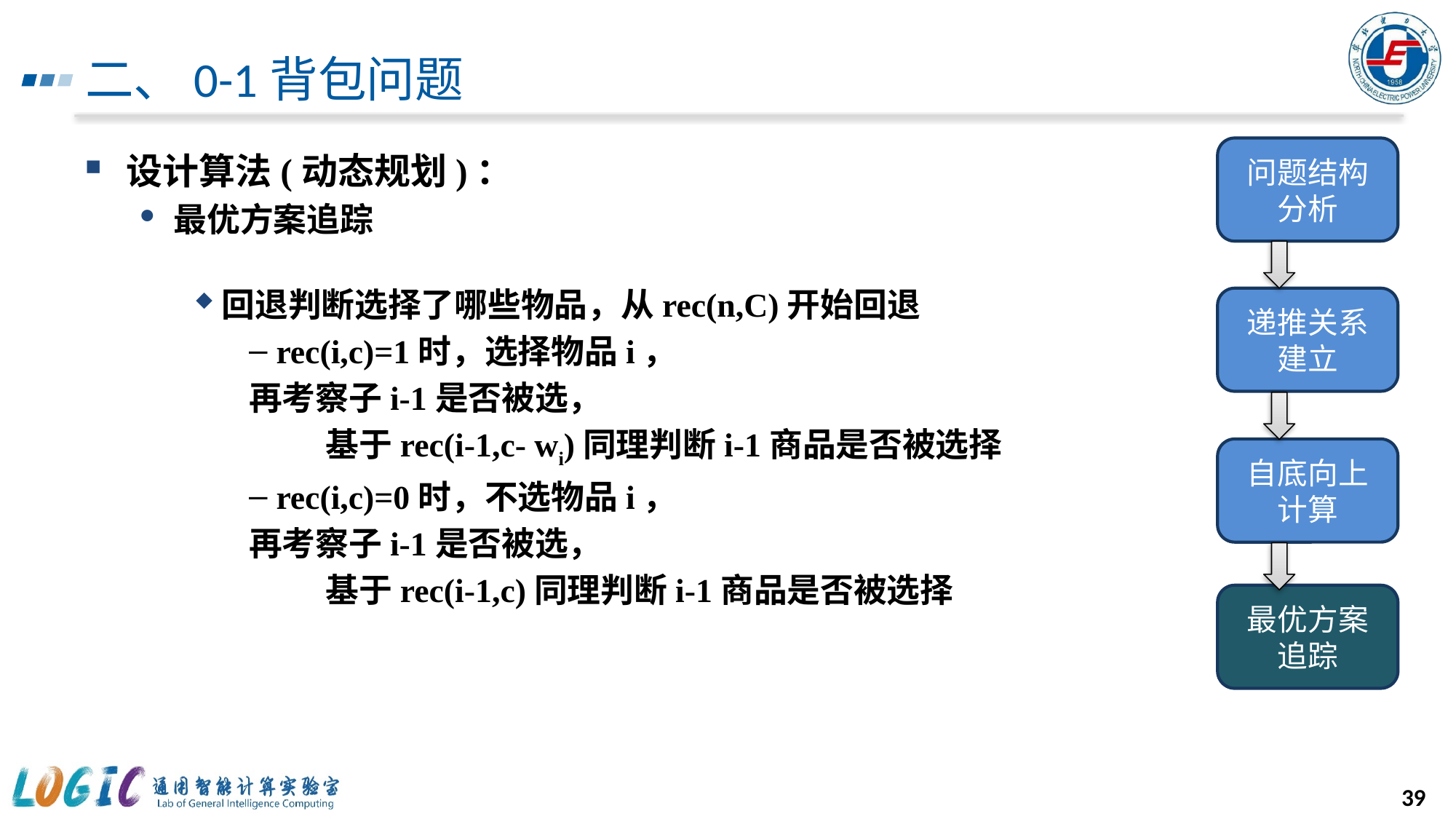

# 二、0-1背包问题
问题结构分析
设计算法(动态规划)：
最优方案追踪

回退判断选择了哪些物品，从rec(n,C)开始回退
rec(i,c)=1时，选择物品i，
再考察子i-1是否被选，
         基于rec(i-1,c- wi)同理判断i-1商品是否被选择
rec(i,c)=0时，不选物品i，
再考察子i-1是否被选，
         基于rec(i-1,c)同理判断i-1商品是否被选择

递推关系建立

自底向上计算

最优方案追踪
39